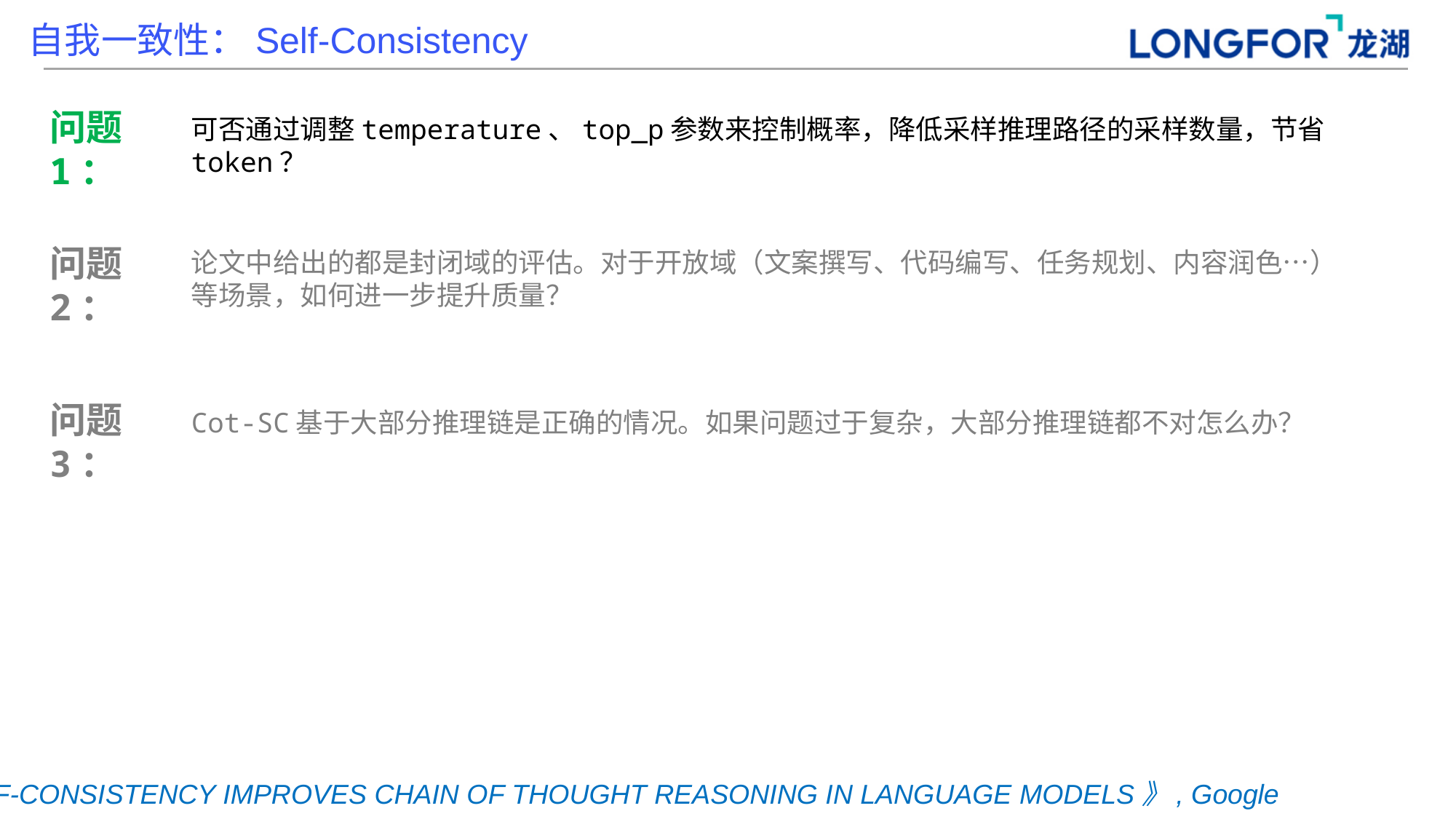

自我一致性：Self-Consistency
问题1：
可否通过调整temperature、top_p参数来控制概率，降低采样推理路径的采样数量，节省token？
问题2：
论文中给出的都是封闭域的评估。对于开放域（文案撰写、代码编写、任务规划、内容润色…）等场景，如何进一步提升质量？
问题3：
Cot-SC基于大部分推理链是正确的情况。如果问题过于复杂，大部分推理链都不对怎么办？
《SELF-CONSISTENCY IMPROVES CHAIN OF THOUGHT REASONING IN LANGUAGE MODELS》, Google